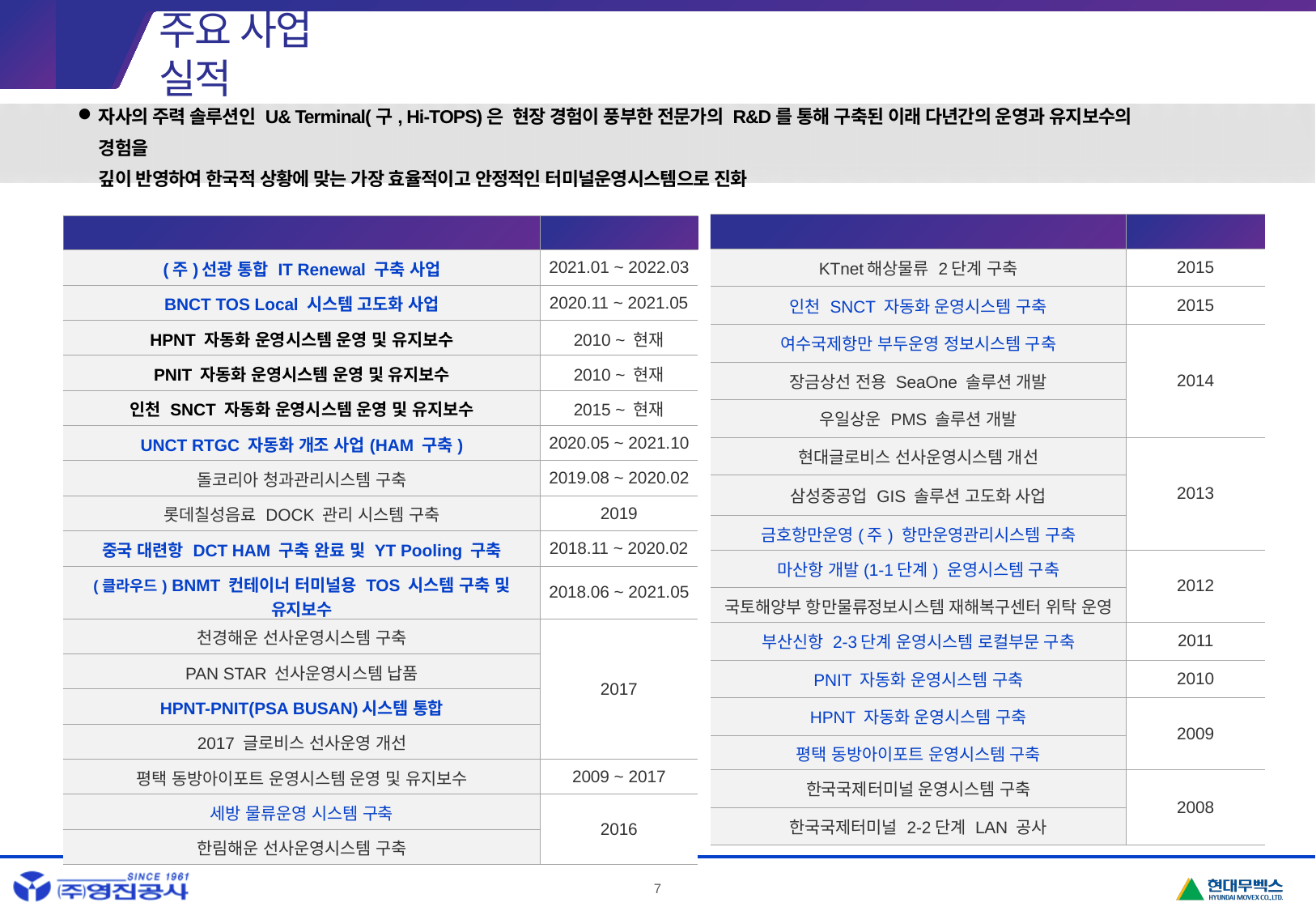

05
주요 사업 실적
자사의 주력 솔루션인 U& Terminal(구, Hi-TOPS)은  현장 경험이 풍부한 전문가의 R&D를 통해 구축된 이래 다년간의 운영과 유지보수의 경험을
깊이 반영하여 한국적 상황에 맞는 가장 효율적이고 안정적인 터미널운영시스템으로 진화
| 사업명 | 구축연도 |
| --- | --- |
| KTnet해상물류 2단계 구축 | 2015 |
| 인천 SNCT 자동화 운영시스템 구축 | 2015 |
| 여수국제항만 부두운영 정보시스템 구축 | 2014 |
| 장금상선 전용 SeaOne 솔루션 개발 |  |
| 우일상운 PMS 솔루션 개발 |  |
| 현대글로비스 선사운영시스템 개선 | 2013 |
| 삼성중공업 GIS 솔루션 고도화 사업 |  |
| 금호항만운영(주) 항만운영관리시스템 구축 |  |
| 마산항 개발(1-1단계) 운영시스템 구축 | 2012 |
| 국토해양부 항만물류정보시스템 재해복구센터 위탁 운영 |  |
| 부산신항 2-3단계 운영시스템 로컬부문 구축 | 2011 |
| PNIT 자동화 운영시스템 구축 | 2010 |
| HPNT 자동화 운영시스템 구축 | 2009 |
| 평택 동방아이포트 운영시스템 구축 |  |
| 한국국제터미널 운영시스템 구축 | 2008 |
| 한국국제터미널 2-2단계 LAN 공사 |  |
| 사업명 | 구축연도 |
| --- | --- |
| (주)선광 통합 IT Renewal 구축 사업 | 2021.01 ~ 2022.03 |
| BNCT TOS Local 시스템 고도화 사업 | 2020.11 ~ 2021.05 |
| HPNT 자동화 운영시스템 운영 및 유지보수 | 2010 ~ 현재 |
| PNIT 자동화 운영시스템 운영 및 유지보수 | 2010 ~ 현재 |
| 인천 SNCT 자동화 운영시스템 운영 및 유지보수 | 2015 ~ 현재 |
| UNCT RTGC 자동화 개조 사업(HAM 구축) | 2020.05 ~ 2021.10 |
| 돌코리아 청과관리시스템 구축 | 2019.08 ~ 2020.02 |
| 롯데칠성음료 DOCK 관리 시스템 구축 | 2019 |
| 중국 대련항 DCT HAM 구축 완료 및 YT Pooling 구축 | 2018.11 ~ 2020.02 |
| (클라우드) BNMT 컨테이너 터미널용 TOS 시스템 구축 및 유지보수 | 2018.06 ~ 2021.05 |
| 천경해운 선사운영시스템 구축 | 2017 |
| PAN STAR 선사운영시스템 납품 |  |
| HPNT-PNIT(PSA BUSAN)시스템 통합 |  |
| 2017 글로비스 선사운영 개선 |  |
| 평택 동방아이포트 운영시스템 운영 및 유지보수 | 2009 ~ 2017 |
| 세방 물류운영 시스템 구축 | 2016 |
| 한림해운 선사운영시스템 구축 |  |